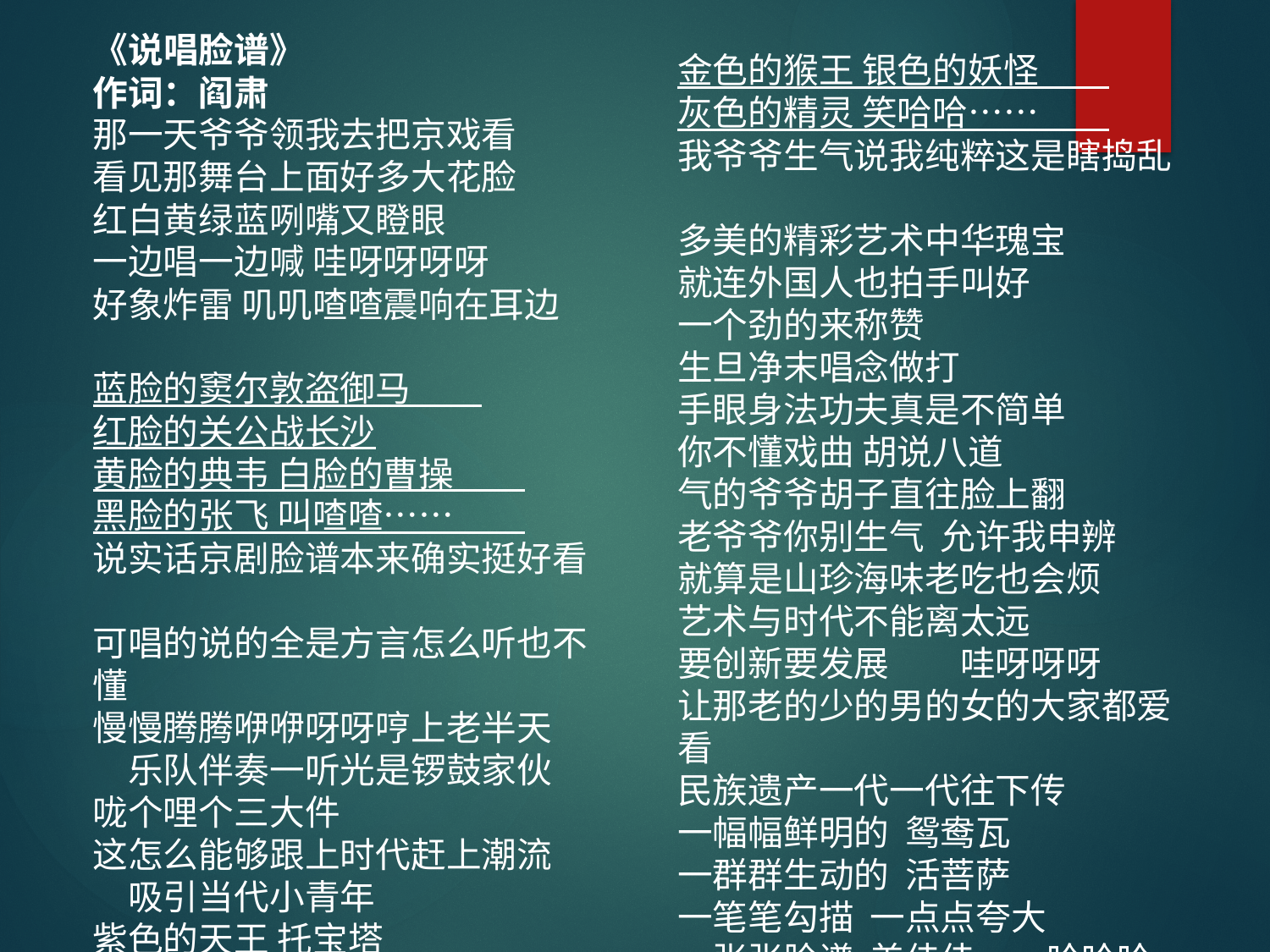

《说唱脸谱》
作词：阎肃
那一天爷爷领我去把京戏看
看见那舞台上面好多大花脸
红白黄绿蓝咧嘴又瞪眼
一边唱一边喊 哇呀呀呀呀
好象炸雷 叽叽喳喳震响在耳边
蓝脸的窦尔敦盗御马
红脸的关公战长沙
黄脸的典韦 白脸的曹操
黑脸的张飞 叫喳喳……
说实话京剧脸谱本来确实挺好看
可唱的说的全是方言怎么听也不懂
慢慢腾腾咿咿呀呀哼上老半天　　乐队伴奏一听光是锣鼓家伙
咙个哩个三大件
这怎么能够跟上时代赶上潮流　　吸引当代小青年
紫色的天王 托宝塔
绿色的魔鬼 斗夜叉
金色的猴王 银色的妖怪
灰色的精灵 笑哈哈……
我爷爷生气说我纯粹这是瞎捣乱
多美的精彩艺术中华瑰宝
就连外国人也拍手叫好
一个劲的来称赞
生旦净末唱念做打
手眼身法功夫真是不简单
你不懂戏曲 胡说八道
气的爷爷胡子直往脸上翻
老爷爷你别生气  允许我申辨　　就算是山珍海味老吃也会烦
艺术与时代不能离太远
要创新要发展　　哇呀呀呀
让那老的少的男的女的大家都爱看
民族遗产一代一代往下传
一幅幅鲜明的  鸳鸯瓦
一群群生动的  活菩萨
一笔笔勾描  一点点夸大
一张张脸谱  美佳佳　　哈哈哈